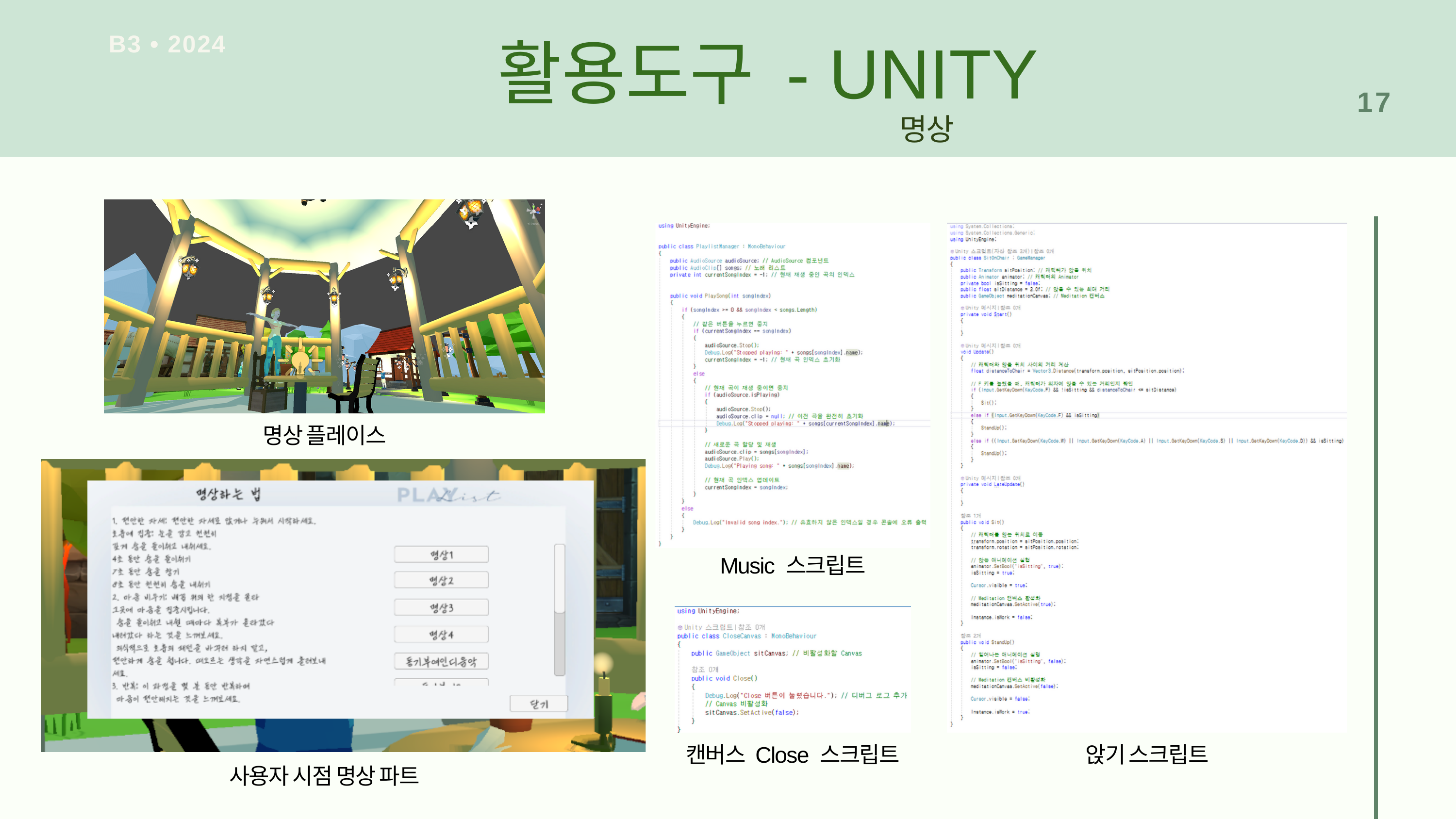

활용도구 - UNITY
B3 • 2024
17

명상

명상 플레이스

Music 스크립트

캔버스 Close 스크립트
앉기 스크립트
사용자 시점 명상 파트